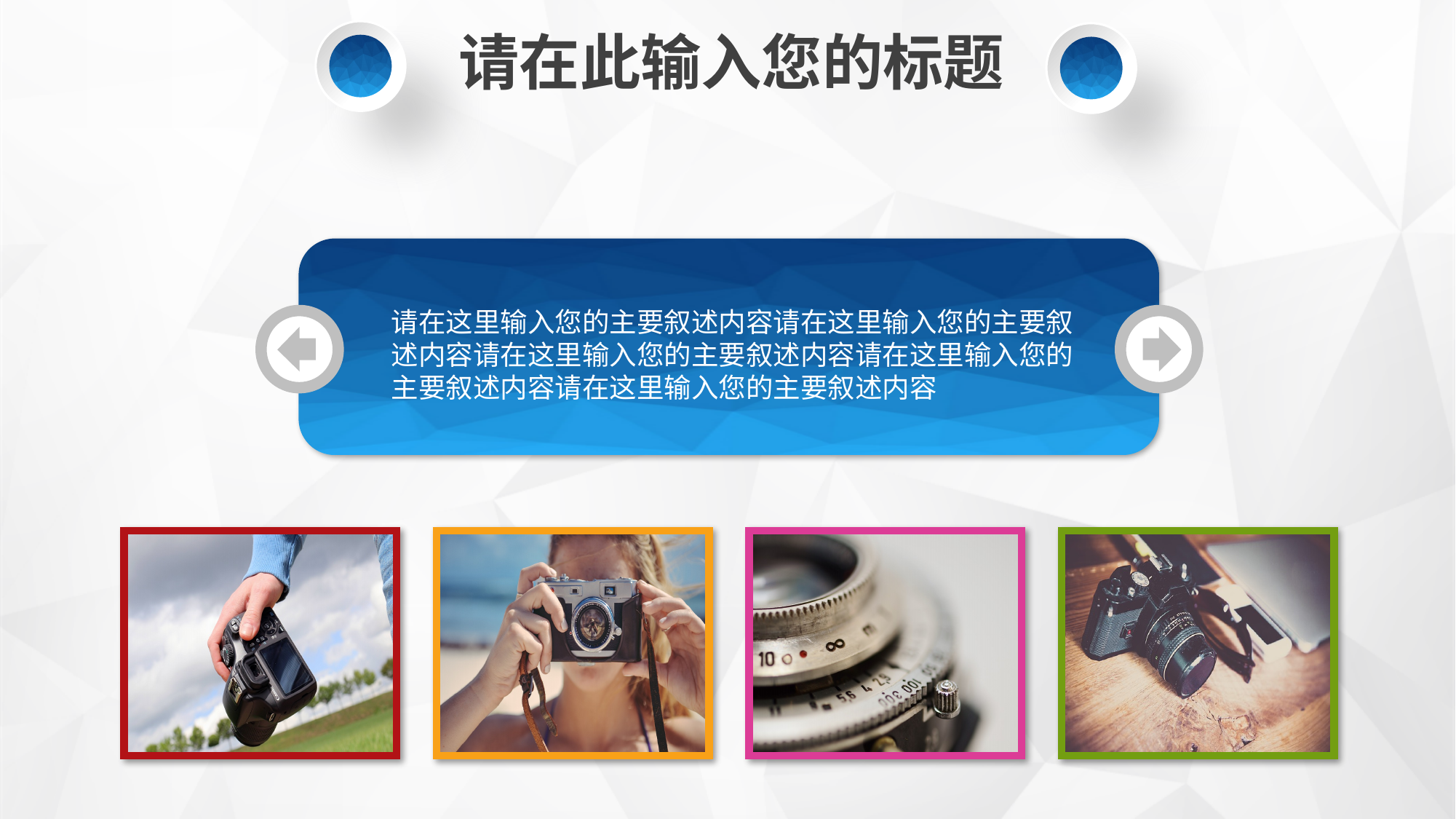

请在此输入您的标题

请在这里输入您的主要叙述内容请在这里输入您的主要叙述内容请在这里输入您的主要叙述内容请在这里输入您的主要叙述内容请在这里输入您的主要叙述内容